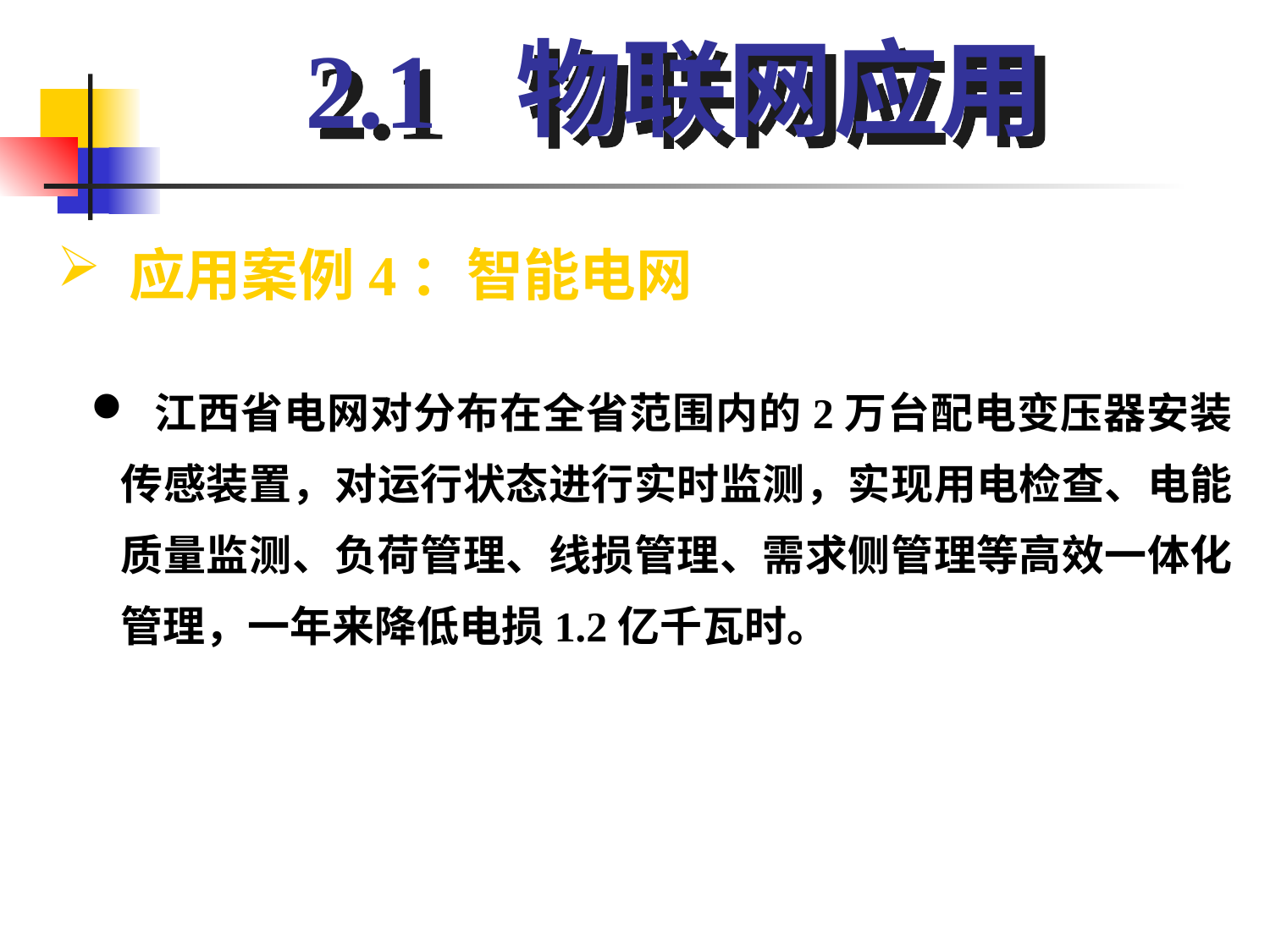

2.1  物联网应用
 应用案例4：智能电网

 江西省电网对分布在全省范围内的2万台配电变压器安装传感装置，对运行状态进行实时监测，实现用电检查、电能质量监测、负荷管理、线损管理、需求侧管理等高效一体化管理，一年来降低电损1.2亿千瓦时。